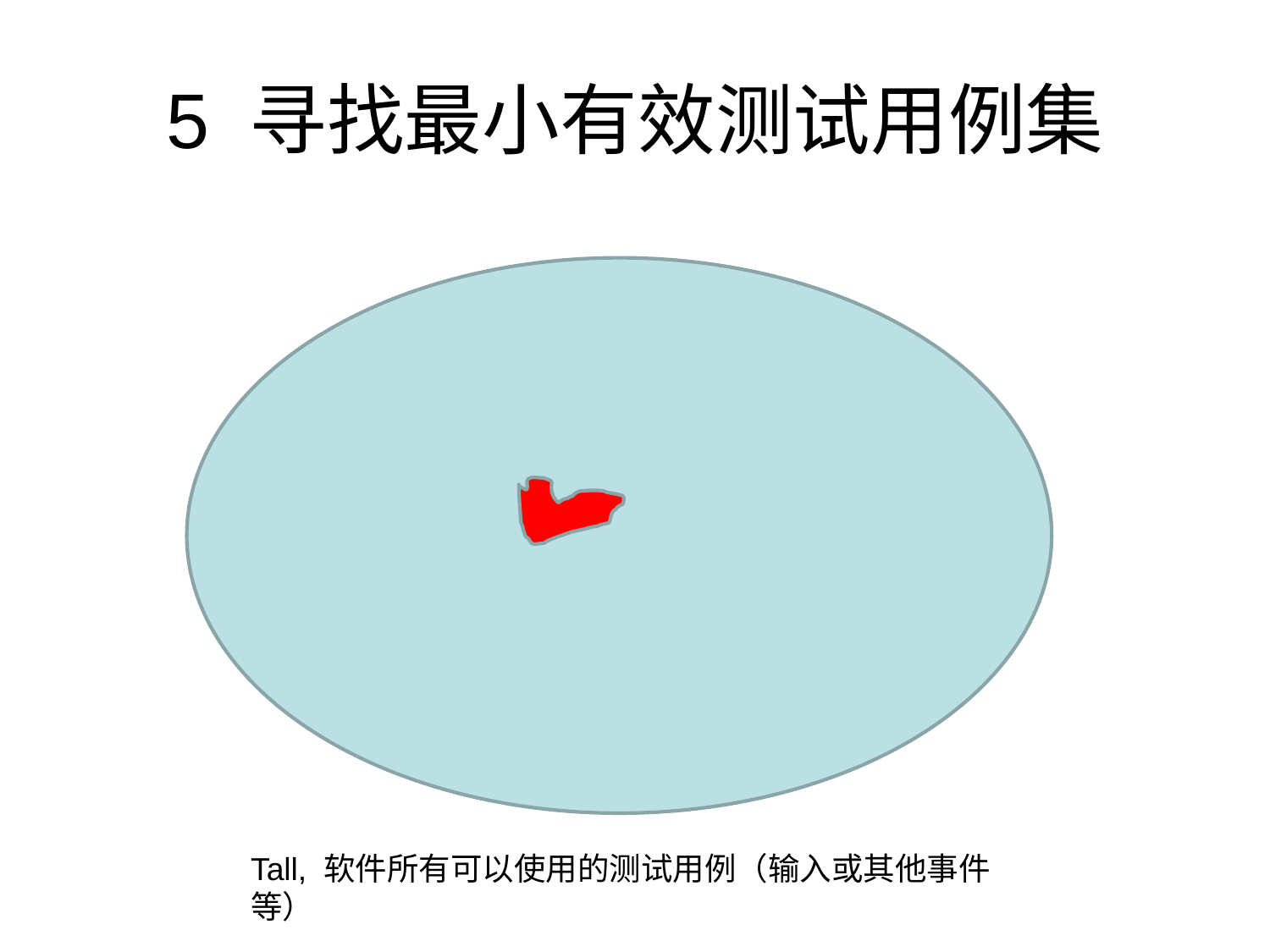

# 5 寻找最小有效测试用例集

Tall, 软件所有可以使用的测试用例（输入或其他事件等）